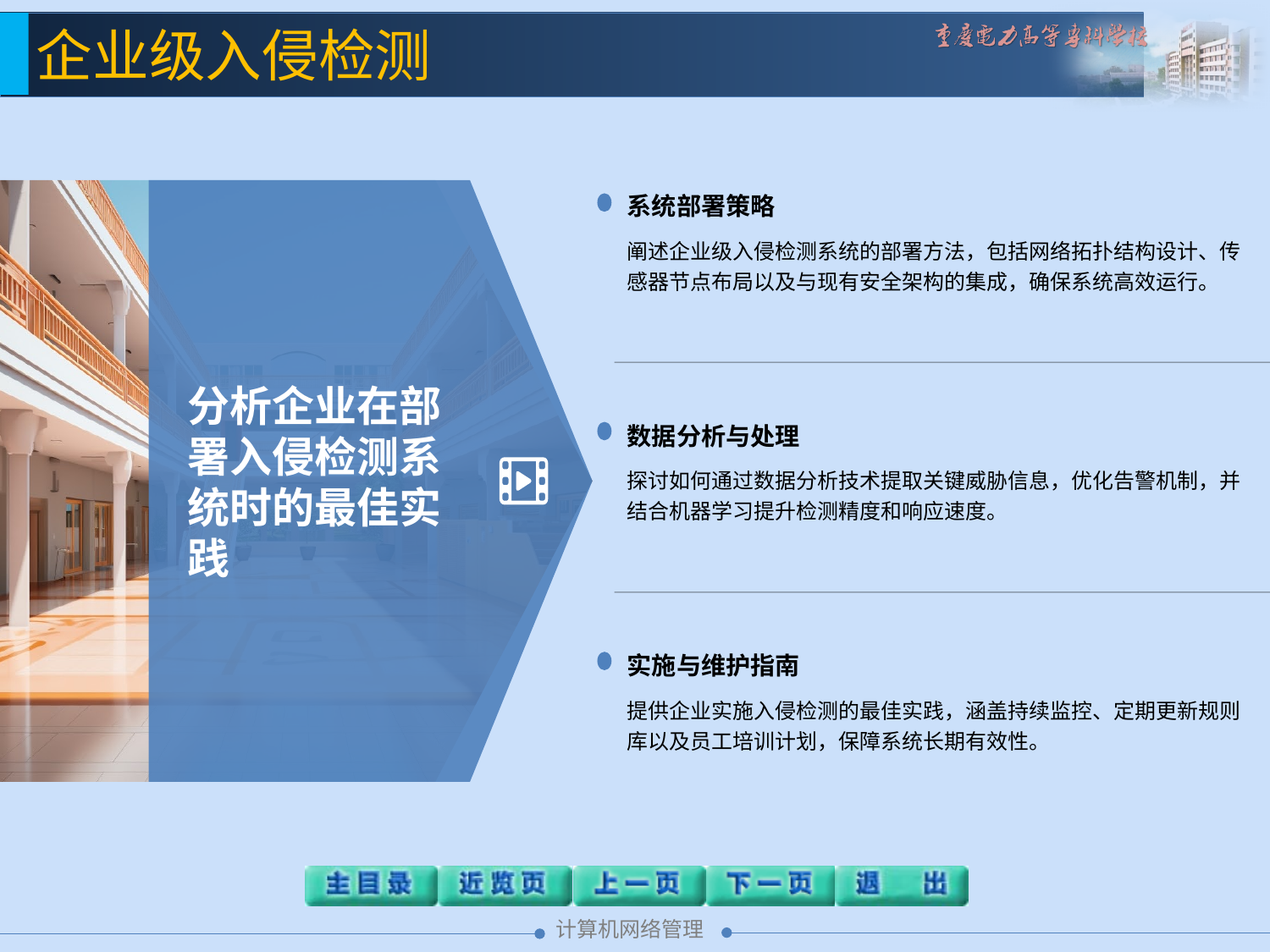

企业级入侵检测
系统部署策略

阐述企业级入侵检测系统的部署方法，包括网络拓扑结构设计、传感器节点布局以及与现有安全架构的集成，确保系统高效运行。
数据分析与处理

探讨如何通过数据分析技术提取关键威胁信息，优化告警机制，并结合机器学习提升检测精度和响应速度。
实施与维护指南

提供企业实施入侵检测的最佳实践，涵盖持续监控、定期更新规则库以及员工培训计划，保障系统长期有效性。

分析企业在部署入侵检测系统时的最佳实践